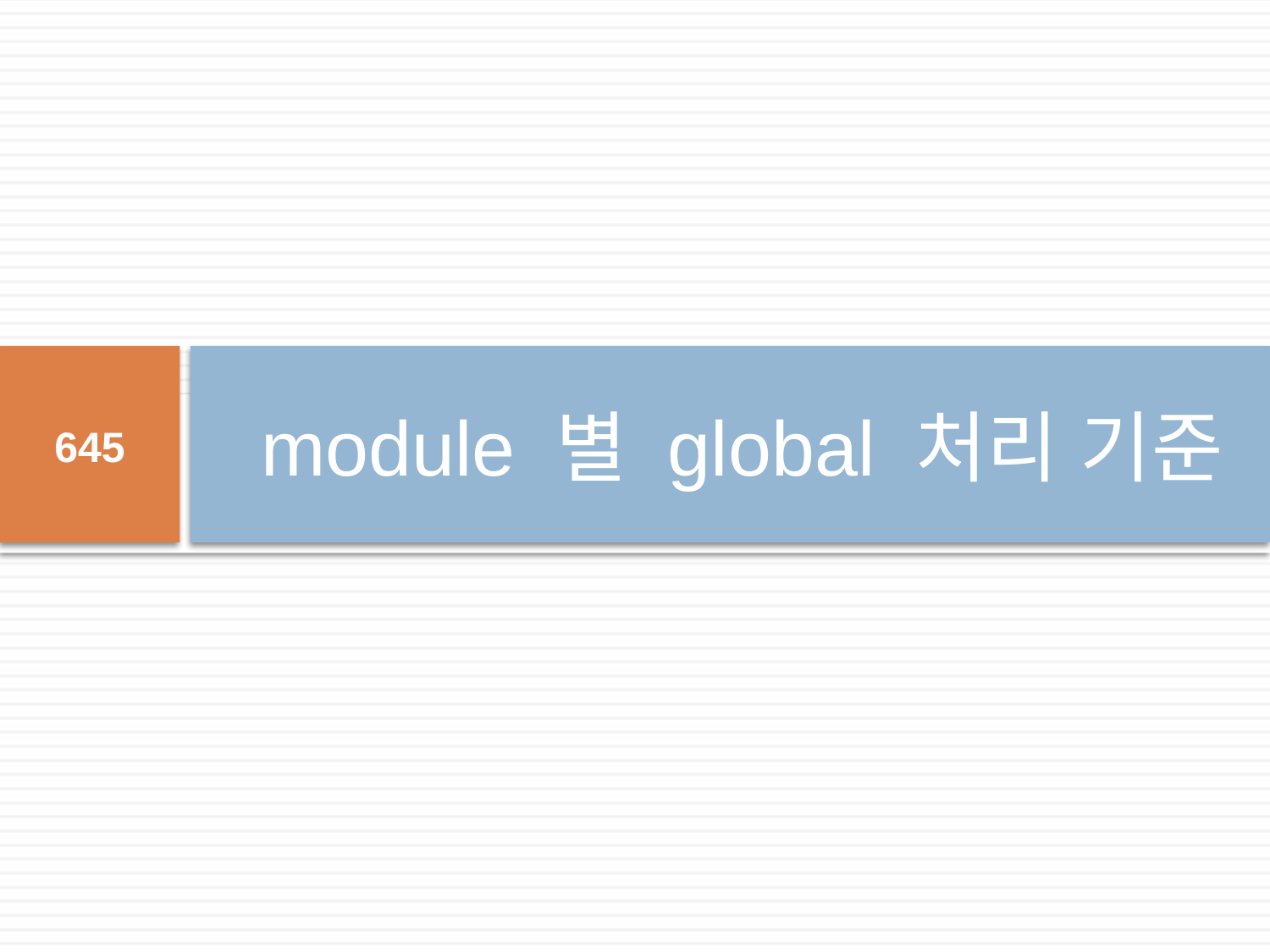

# module 별 global 처리 기준
645